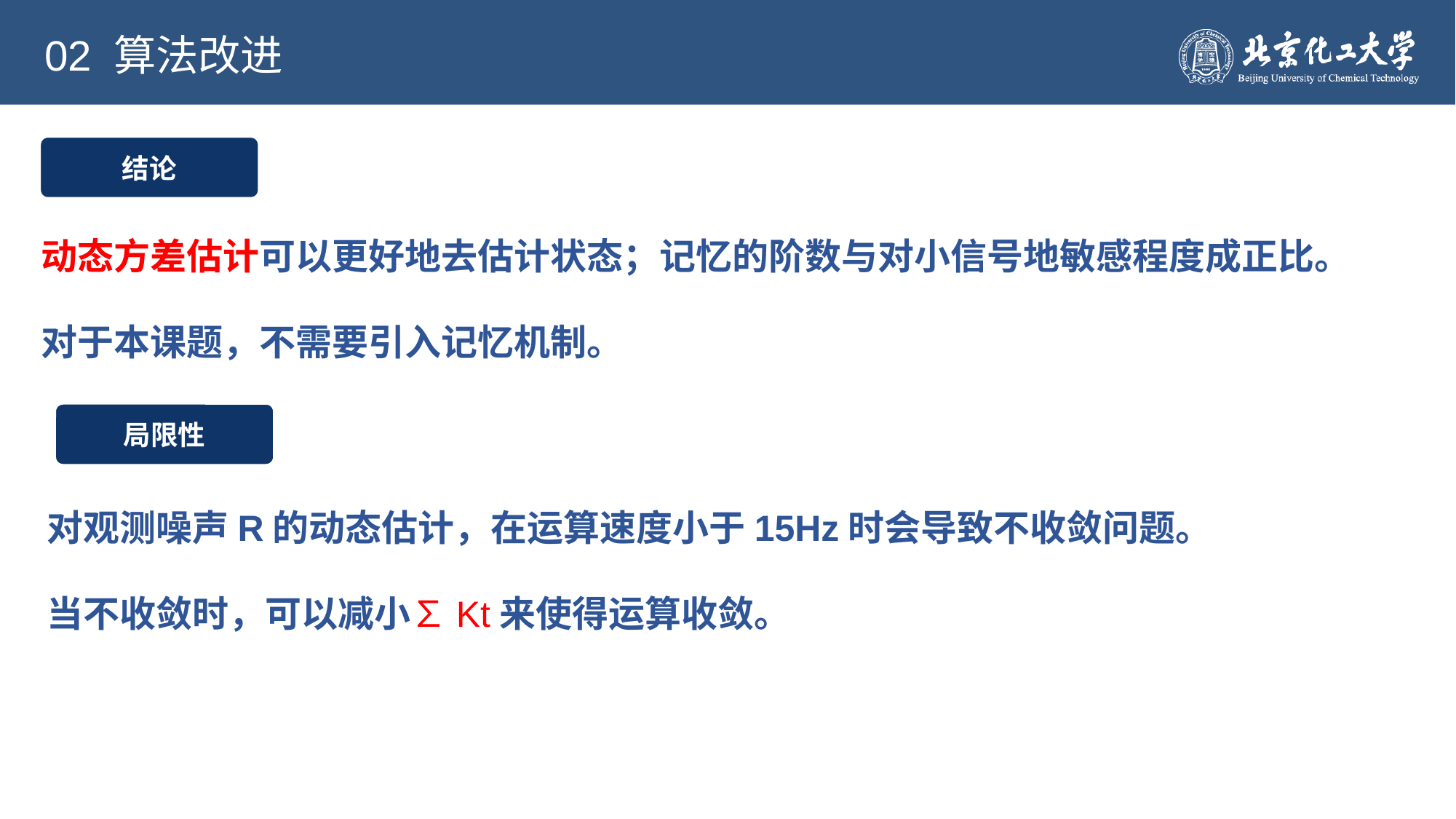

02 算法改进
结论
动态方差估计可以更好地去估计状态；记忆的阶数与对小信号地敏感程度成正比。
对于本课题，不需要引入记忆机制。
局限性
对观测噪声R的动态估计，在运算速度小于15Hz时会导致不收敛问题。
当不收敛时，可以减小∑Kt来使得运算收敛。